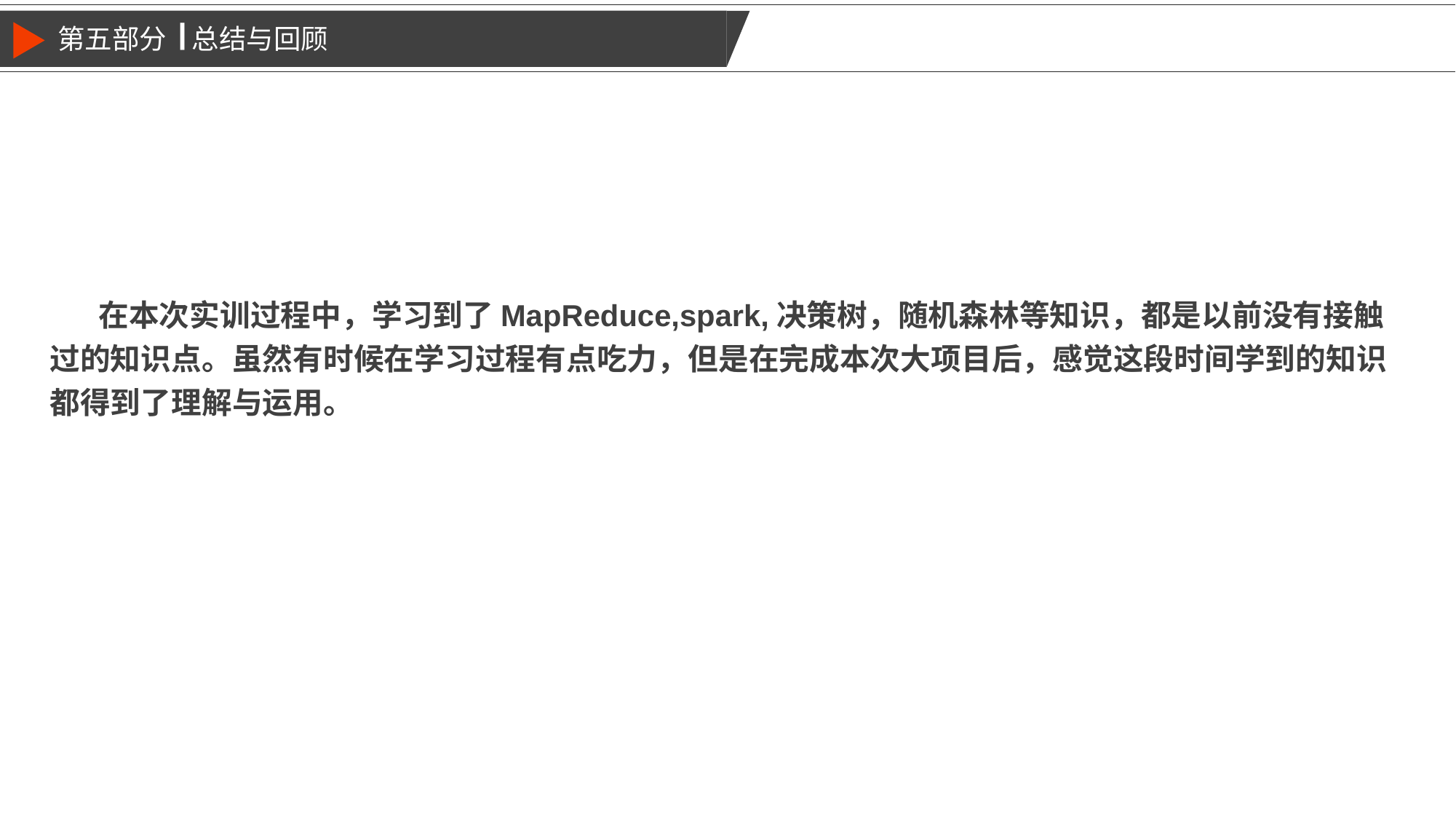

第五部分 |总结与回顾

      在本次实训过程中，学习到了MapReduce,spark,决策树，随机森林等知识，都是以前没有接触过的知识点。虽然有时候在学习过程有点吃力，但是在完成本次大项目后，感觉这段时间学到的知识都得到了理解与运用。